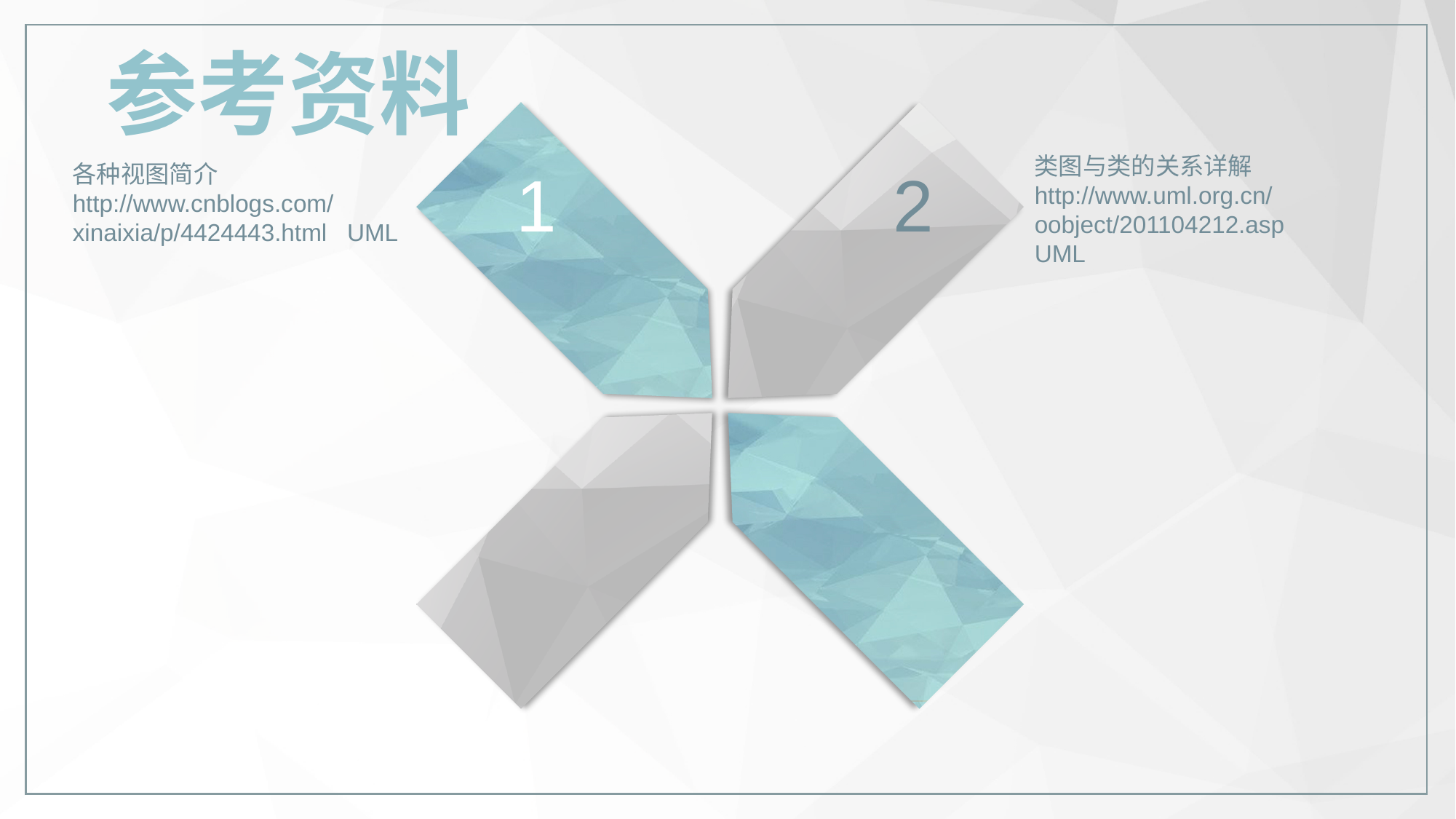

参考资料
1

2

类图与类的关系详解
http://www.uml.org.cn/oobject/201104212.asp      UML
各种视图简介
http://www.cnblogs.com/xinaixia/p/4424443.html   UML